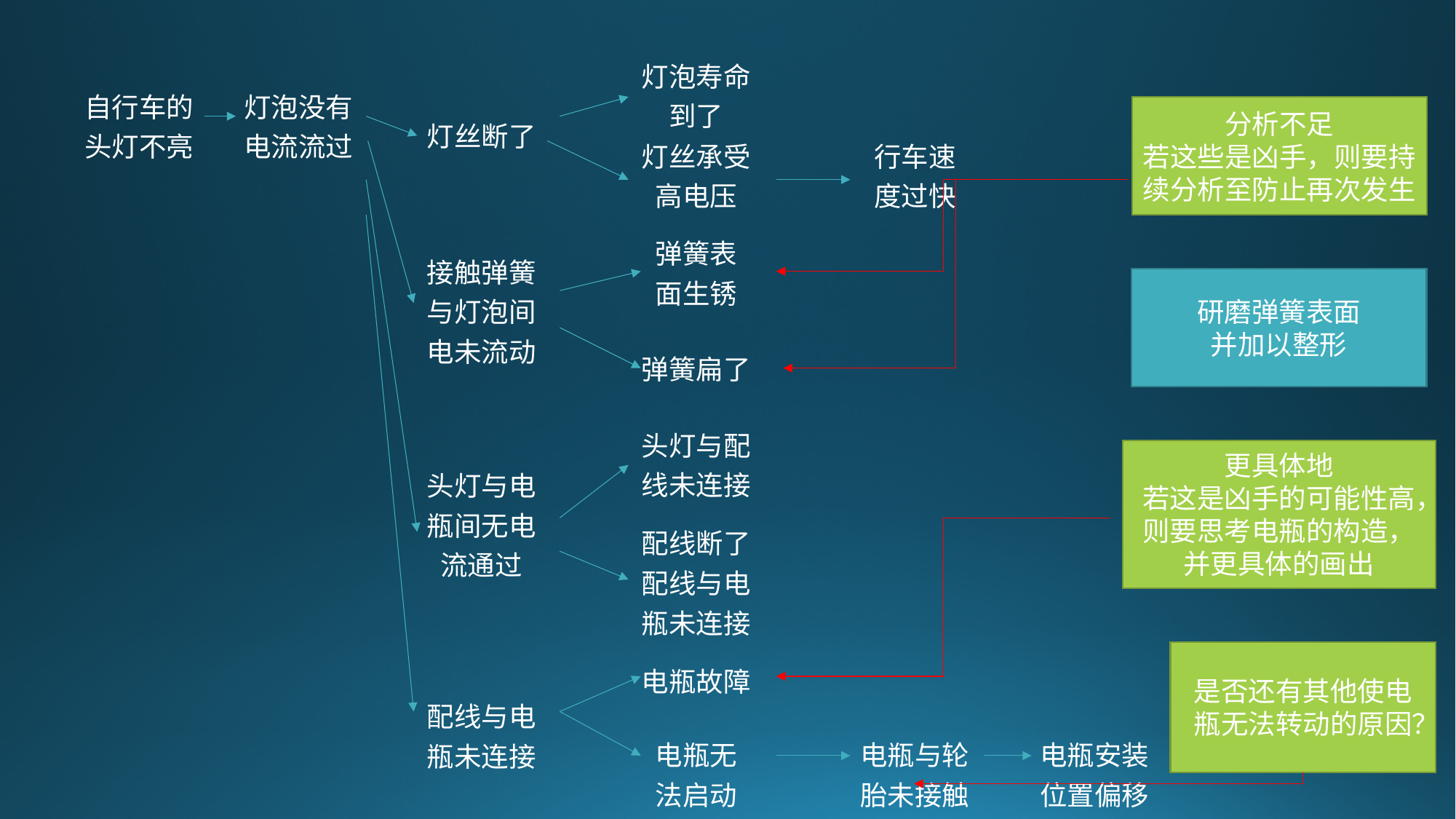

| 自行车的 头灯不亮 | 灯泡没有 电流流过 | 灯丝断了 | 灯泡寿命 到了 |  |  |
| --- | --- | --- | --- | --- | --- |
|  |  |  | 灯丝承受 高电压 | 行车速 度过快 |  |
|  |  | 接触弹簧 与灯泡间 电未流动 | 弹簧表 面生锈 |  |  |
|  |  |  | 弹簧扁了 |  |  |
|  |  | 头灯与电 瓶间无电 流通过 | 头灯与配 线未连接 |  |  |
|  |  |  | 配线断了 |  |  |
|  |  |  | 配线与电 瓶未连接 |  |  |
|  |  | 配线与电 瓶未连接 | 电瓶故障 |  |  |
|  |  |  | 电瓶无 法启动 | 电瓶与轮 胎未接触 | 电瓶安装 位置偏移 |
分析不足
若这些是凶手，则要持续分析至防止再次发生
研磨弹簧表面
并加以整形
更具体地
若这是凶手的可能性高，则要思考电瓶的构造，并更具体的画出
是否还有其他使电瓶无法转动的原因？